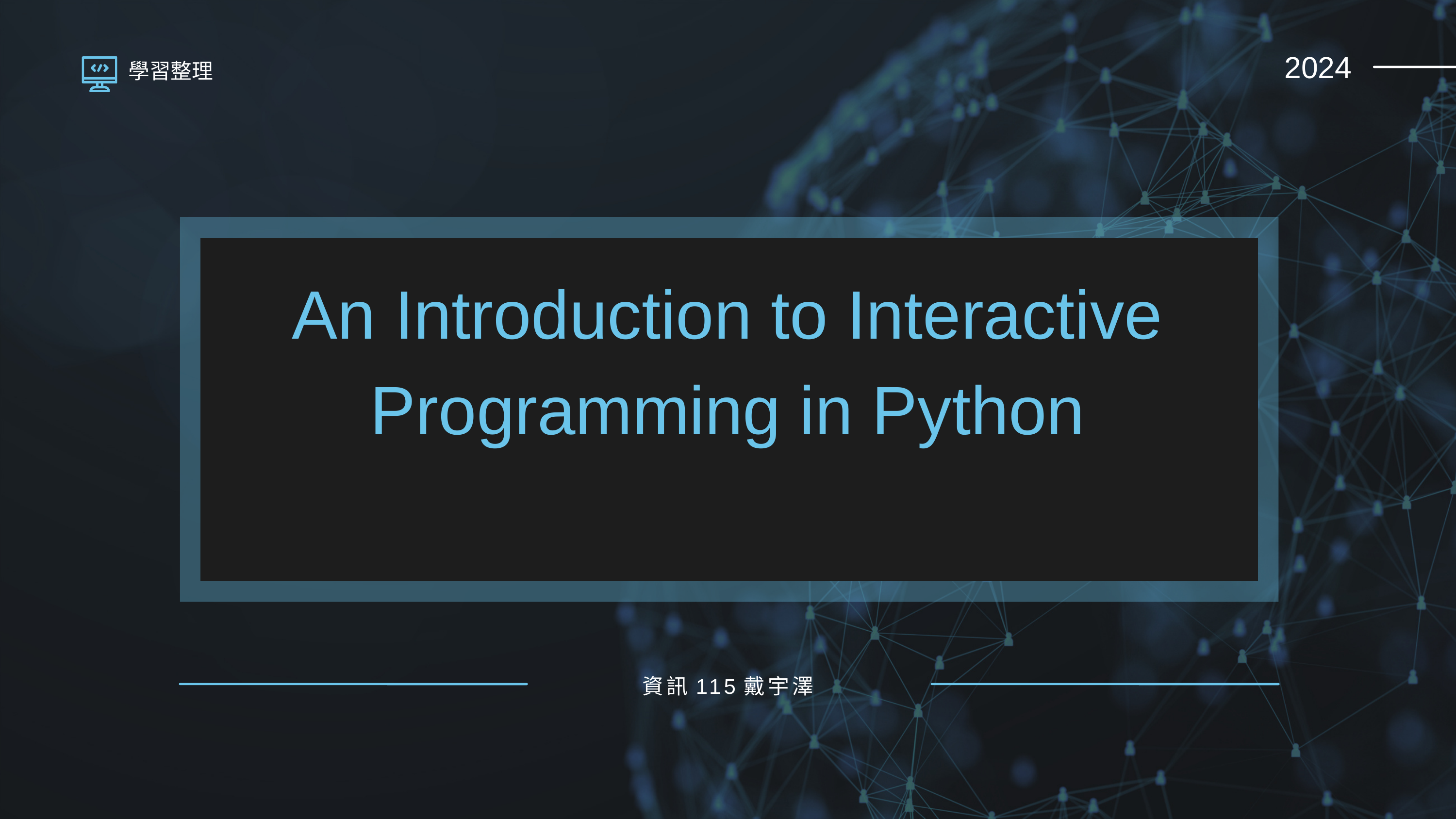

2024
學習整理

An Introduction to Interactive Programming in Python

資訊115戴宇澤